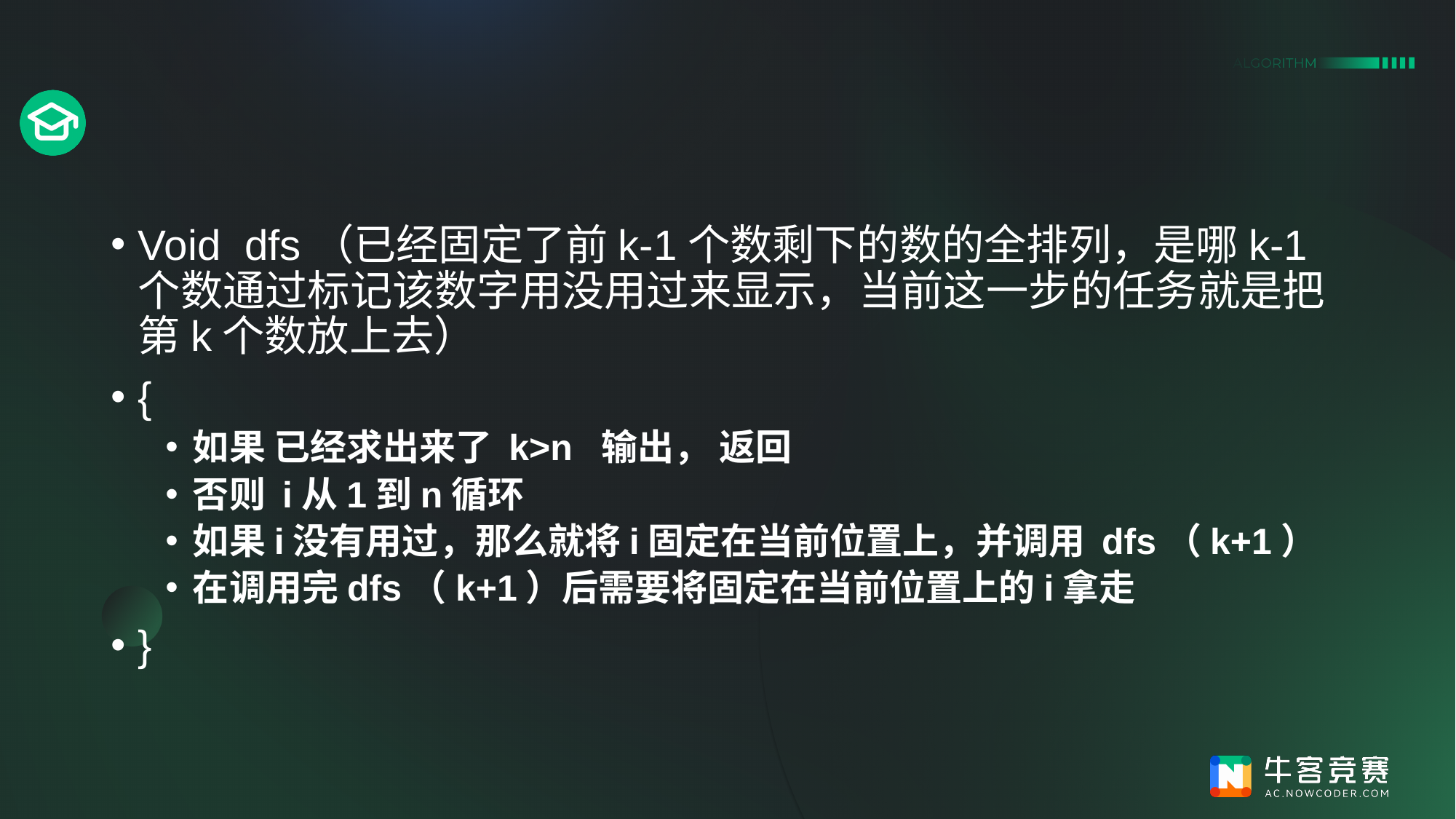

#
Void  dfs（已经固定了前k-1个数剩下的数的全排列，是哪k-1个数通过标记该数字用没用过来显示，当前这一步的任务就是把第k个数放上去）
{
如果 已经求出来了 k>n  输出， 返回
否则 i从1到n循环
如果i没有用过，那么就将i固定在当前位置上，并调用 dfs（k+1）
在调用完dfs（k+1）后需要将固定在当前位置上的i拿走
}